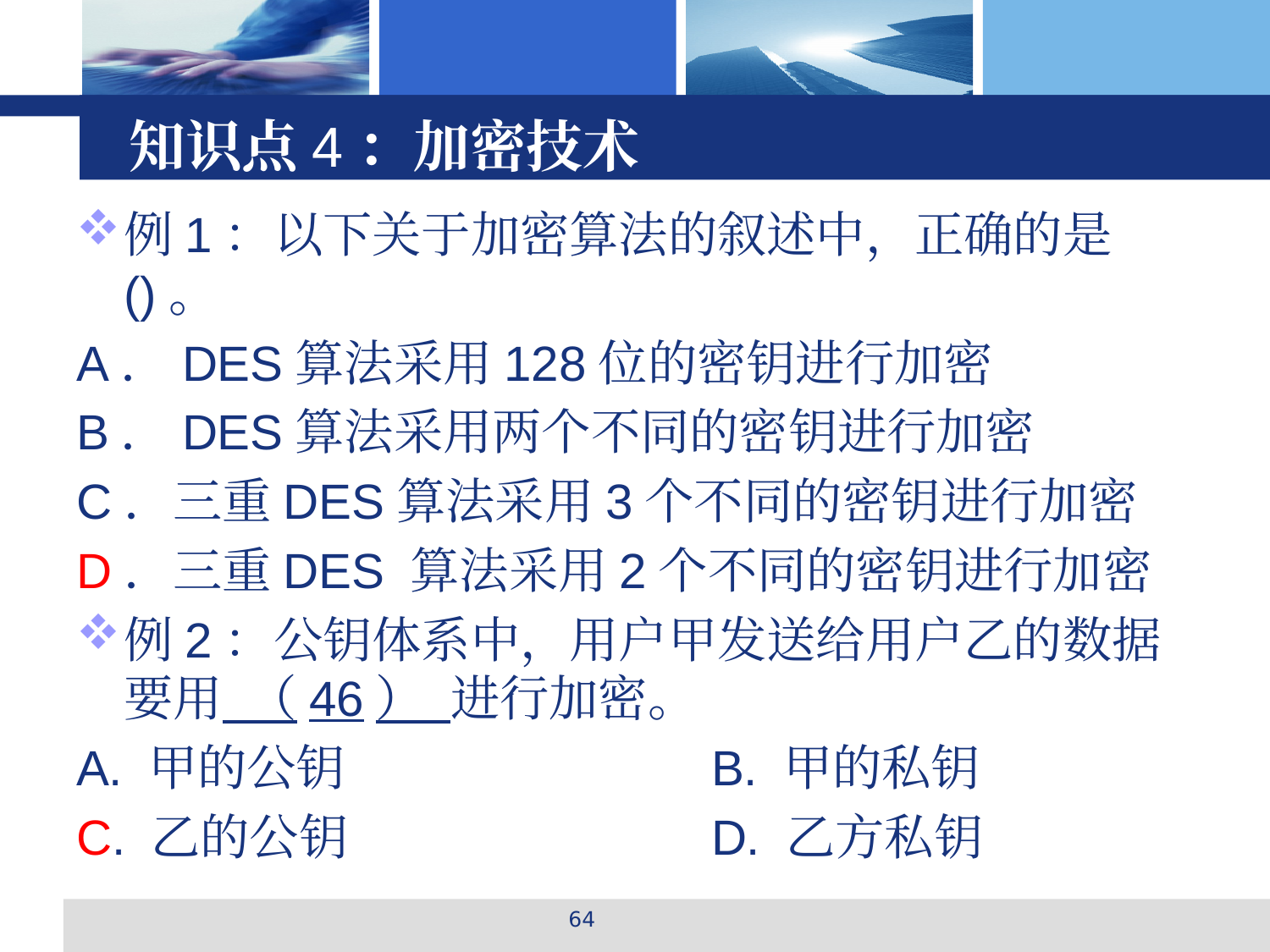

# 知识点4：加密技术
例1：以下关于加密算法的叙述中，正确的是()。
A．DES算法采用128位的密钥进行加密
B．DES算法采用两个不同的密钥进行加密
C．三重DES算法采用3个不同的密钥进行加密
D．三重DES 算法采用2个不同的密钥进行加密
例2：公钥体系中，用户甲发送给用户乙的数据要用  （46）  进行加密。
A. 甲的公钥			B. 甲的私钥
C. 乙的公钥	   		D. 乙方私钥

64